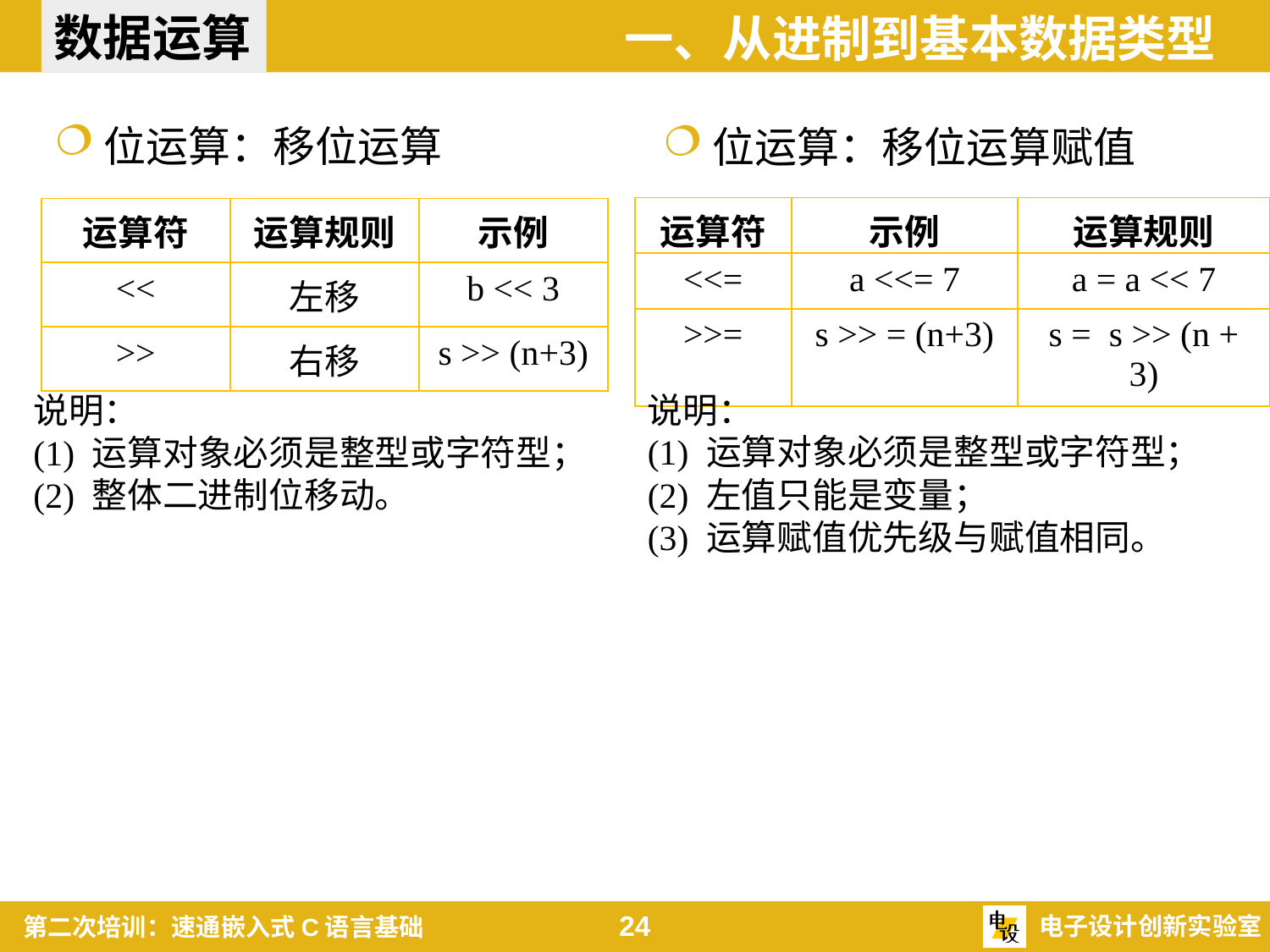

数据运算
一、从进制到基本数据类型
位运算：移位运算
位运算：移位运算赋值
| 运算符 | 示例 | 运算规则 |
| --- | --- | --- |
| <<= | a <<= 7 | a = a << 7 |
| >>= | s >> = (n+3) | s = s >> (n + 3) |
| 运算符 | 运算规则 | 示例 |
| --- | --- | --- |
| << | 左移 | b << 3 |
| >> | 右移 | s >> (n+3) |
说明：
(1) 运算对象必须是整型或字符型；
(2) 左值只能是变量；
(3) 运算赋值优先级与赋值相同。
说明：
(1) 运算对象必须是整型或字符型；
(2) 整体二进制位移动。
24